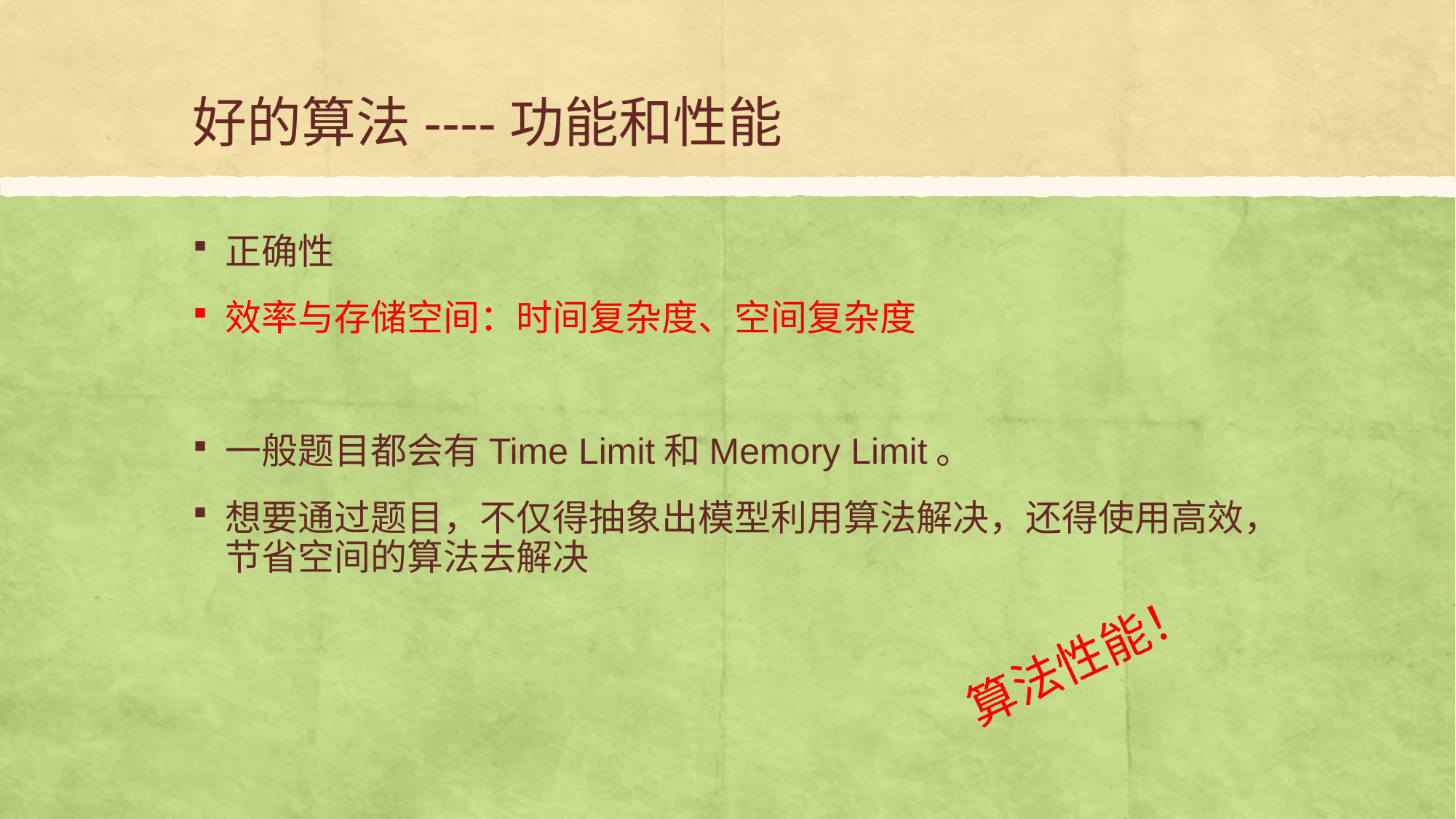

# 好的算法----功能和性能
正确性
效率与存储空间：时间复杂度、空间复杂度

一般题目都会有Time Limit和Memory Limit。
想要通过题目，不仅得抽象出模型利用算法解决，还得使用高效，节省空间的算法去解决

算法性能！